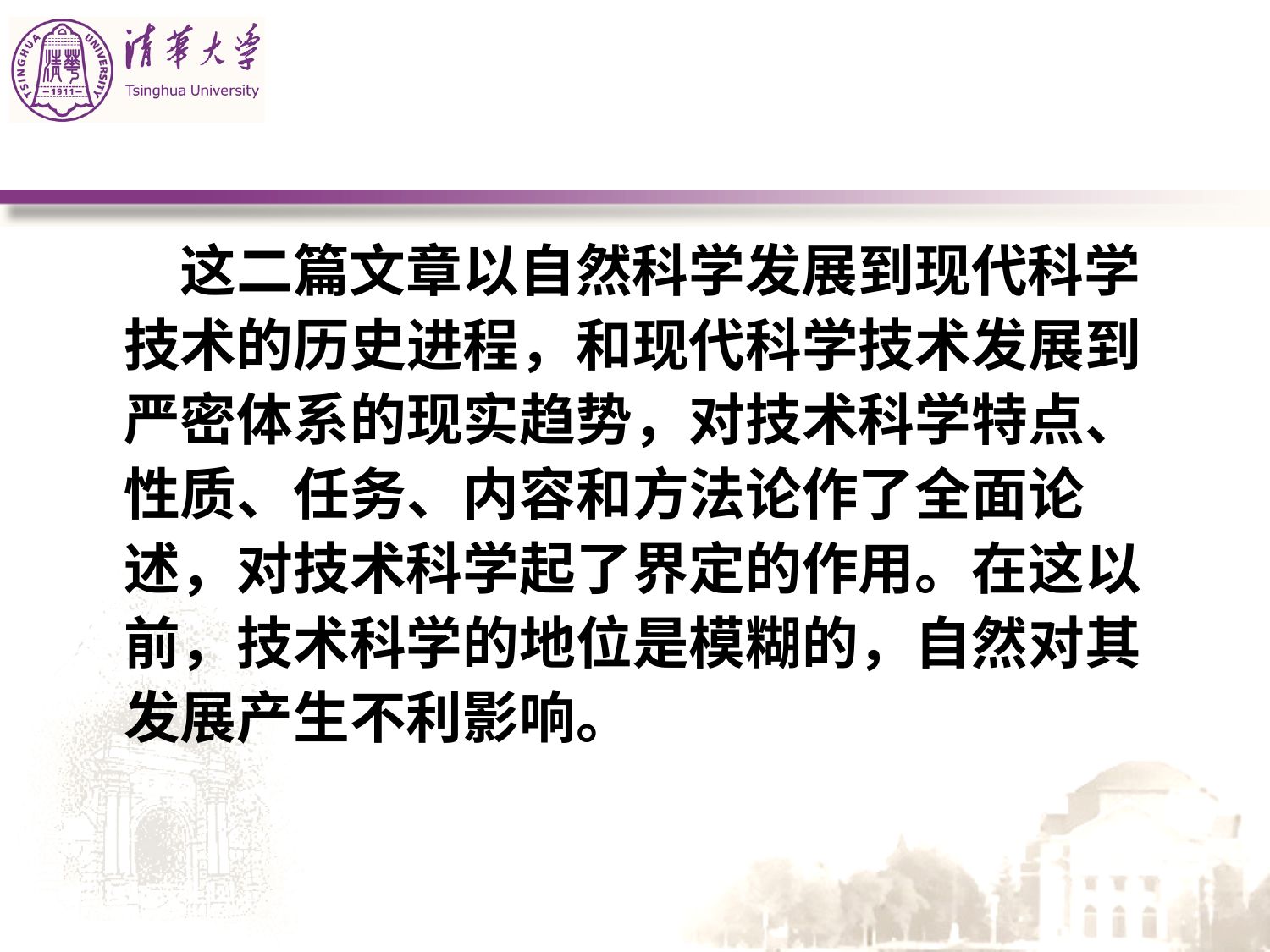

#
       这二篇文章以自然科学发展到现代科学技术的历史进程，和现代科学技术发展到严密体系的现实趋势，对技术科学特点、性质、任务、内容和方法论作了全面论述，对技术科学起了界定的作用。在这以前，技术科学的地位是模糊的，自然对其发展产生不利影响。